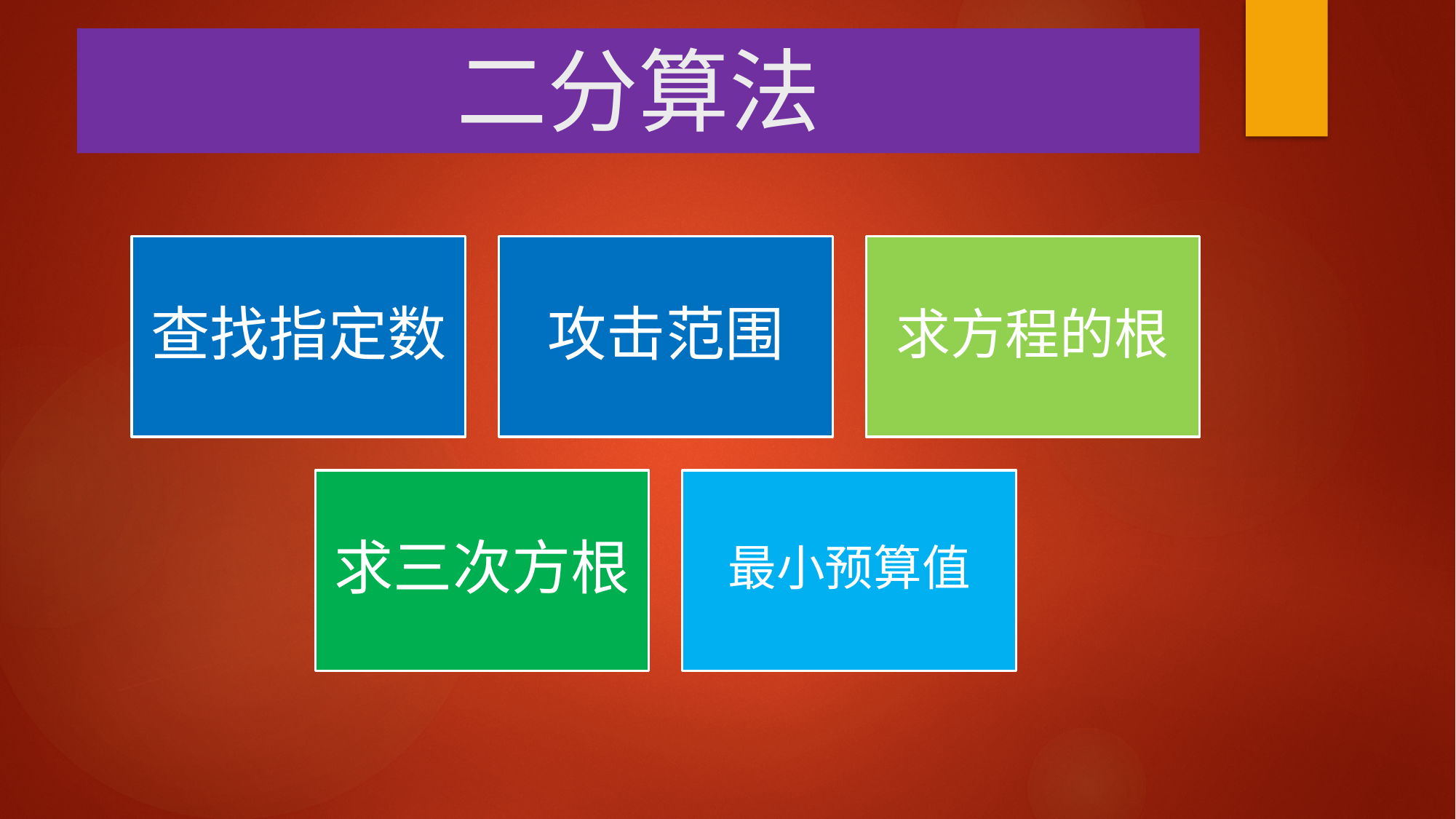

# 二分算法
查找指定数
攻击范围
求方程的根
求三次方根
最小预算值